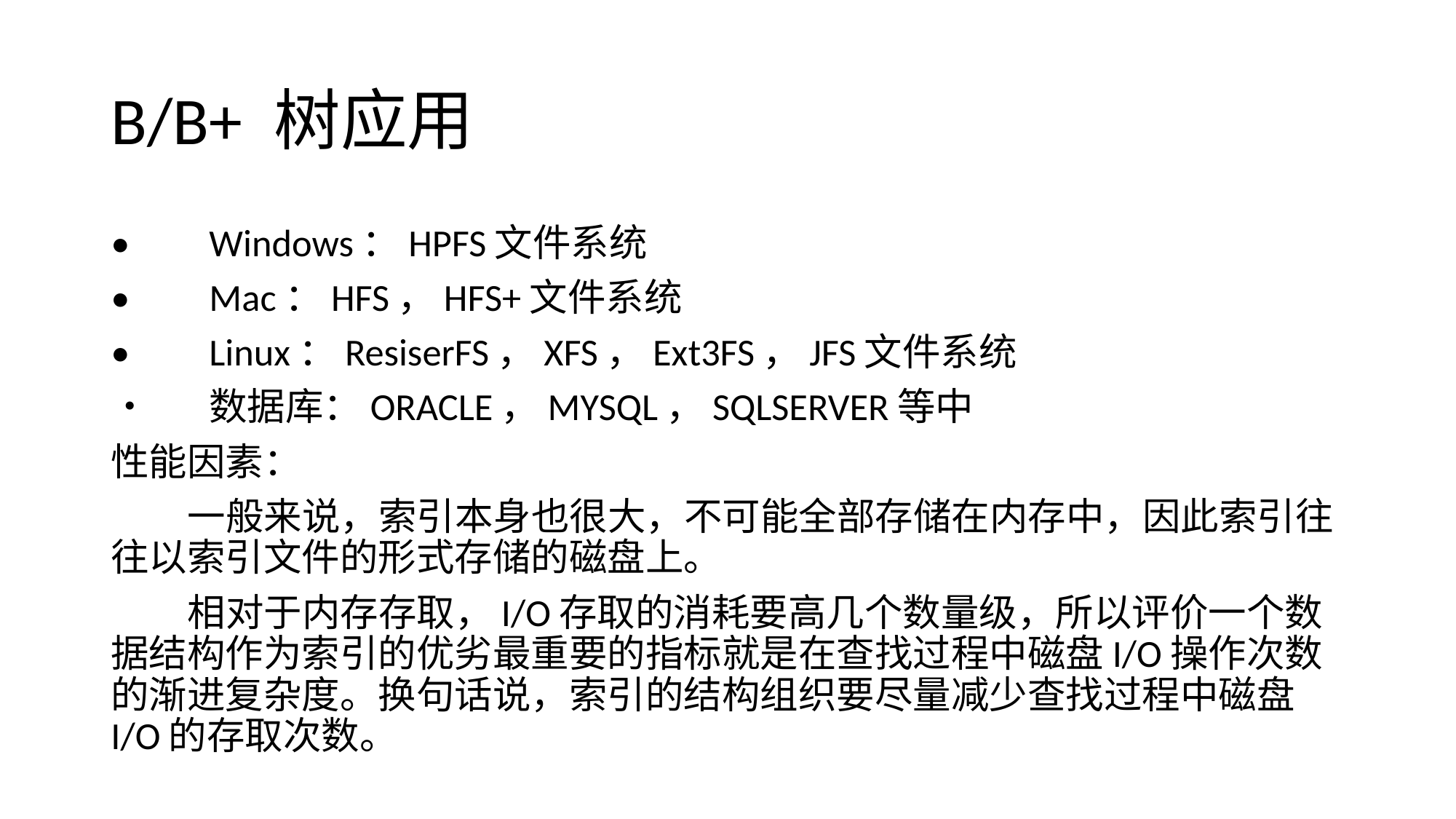

# B/B+ 树应用
•	Windows：HPFS文件系统
•	Mac：HFS，HFS+文件系统
•	Linux：ResiserFS，XFS，Ext3FS，JFS文件系统
•	数据库：ORACLE，MYSQL，SQLSERVER等中
性能因素：
        一般来说，索引本身也很大，不可能全部存储在内存中，因此索引往往以索引文件的形式存储的磁盘上。
        相对于内存存取，I/O存取的消耗要高几个数量级，所以评价一个数据结构作为索引的优劣最重要的指标就是在查找过程中磁盘I/O操作次数的渐进复杂度。换句话说，索引的结构组织要尽量减少查找过程中磁盘I/O的存取次数。